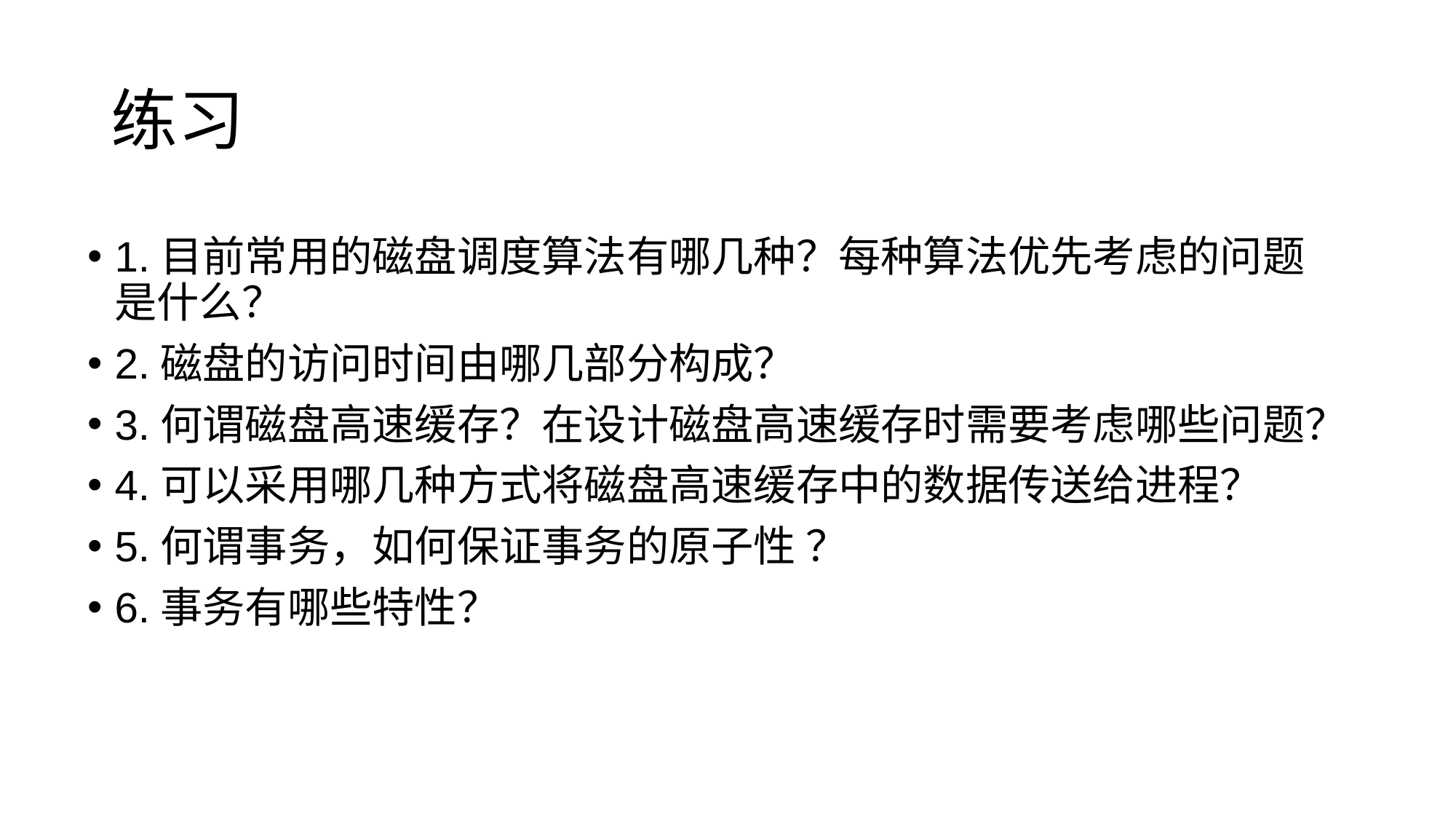

# 练习
1.目前常用的磁盘调度算法有哪几种？每种算法优先考虑的问题是什么？
2.磁盘的访问时间由哪几部分构成？
3.何谓磁盘高速缓存？在设计磁盘高速缓存时需要考虑哪些问题？
4.可以采用哪几种方式将磁盘高速缓存中的数据传送给进程？
5.何谓事务，如何保证事务的原子性 ？
6.事务有哪些特性？